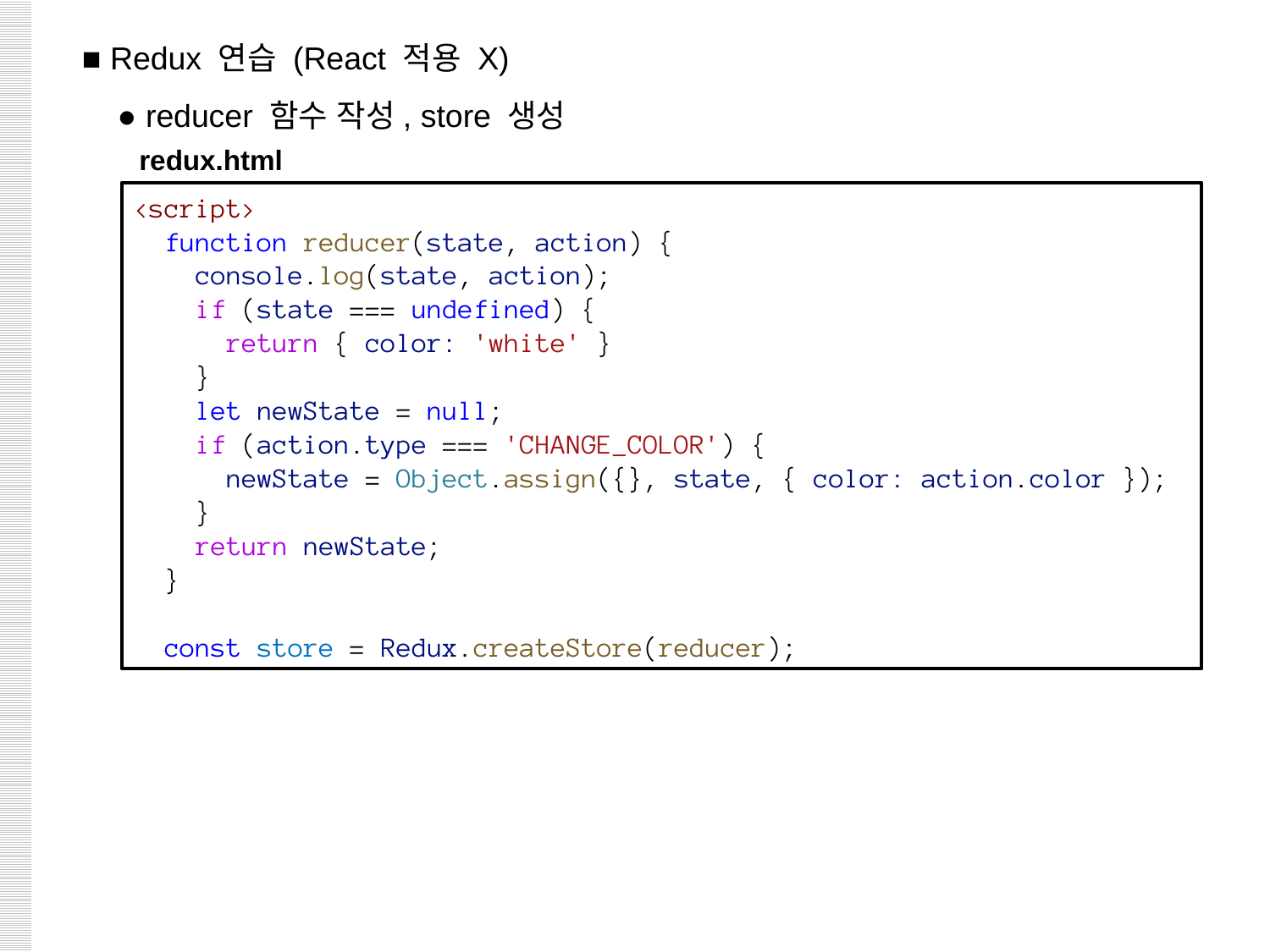

■ Redux 연습 (React 적용 X)
    ● reducer 함수 작성, store 생성
redux.html
<script>
  function reducer(state, action) {
    console.log(state, action);
    if (state === undefined) {
      return { color: 'white' }
    }
    let newState = null;
    if (action.type === 'CHANGE_COLOR') {
      newState = Object.assign({}, state, { color: action.color });
    }
    return newState;
  }

  const store = Redux.createStore(reducer);